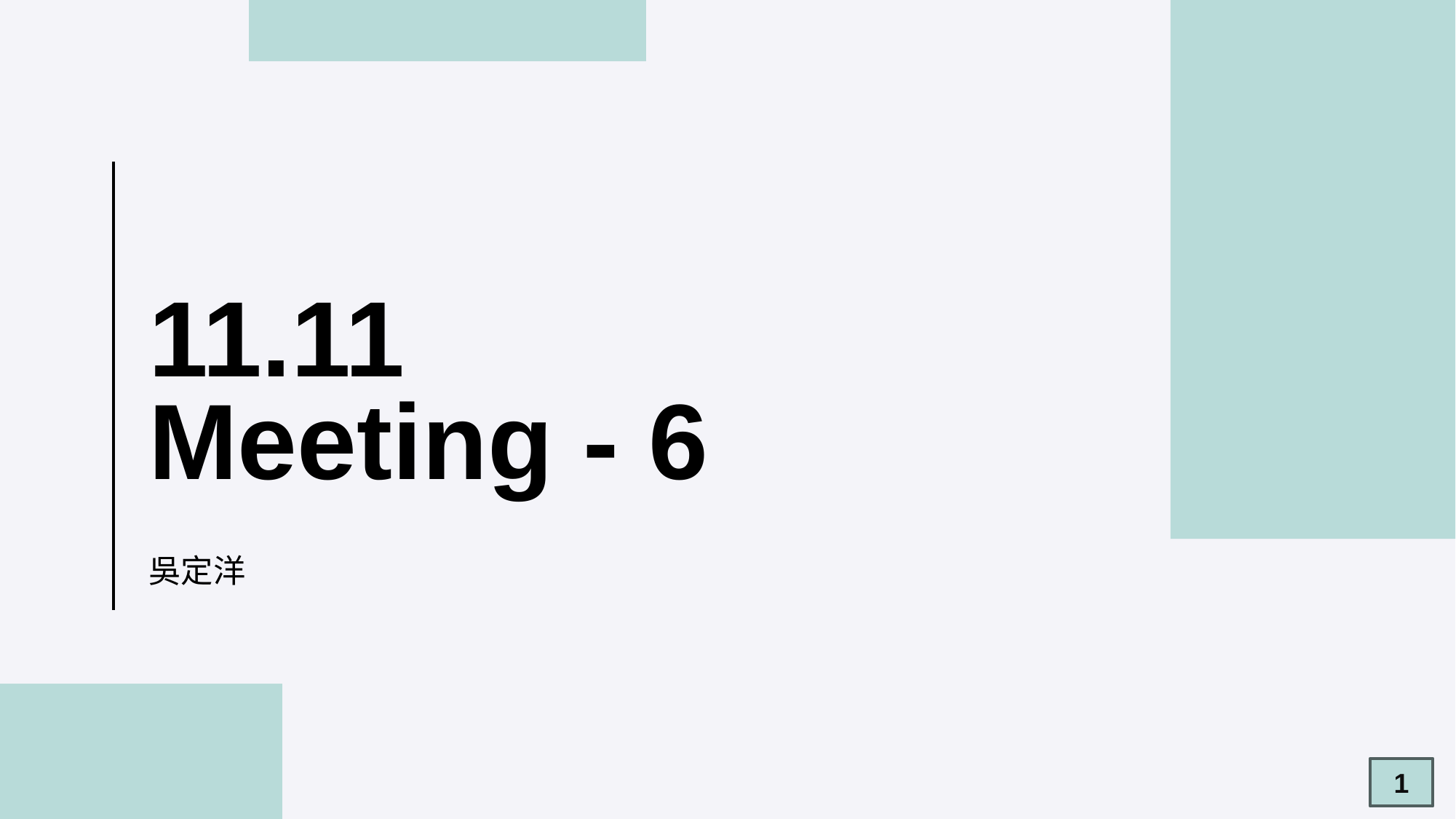

# 11.11 Meeting - 6
吳定洋

1